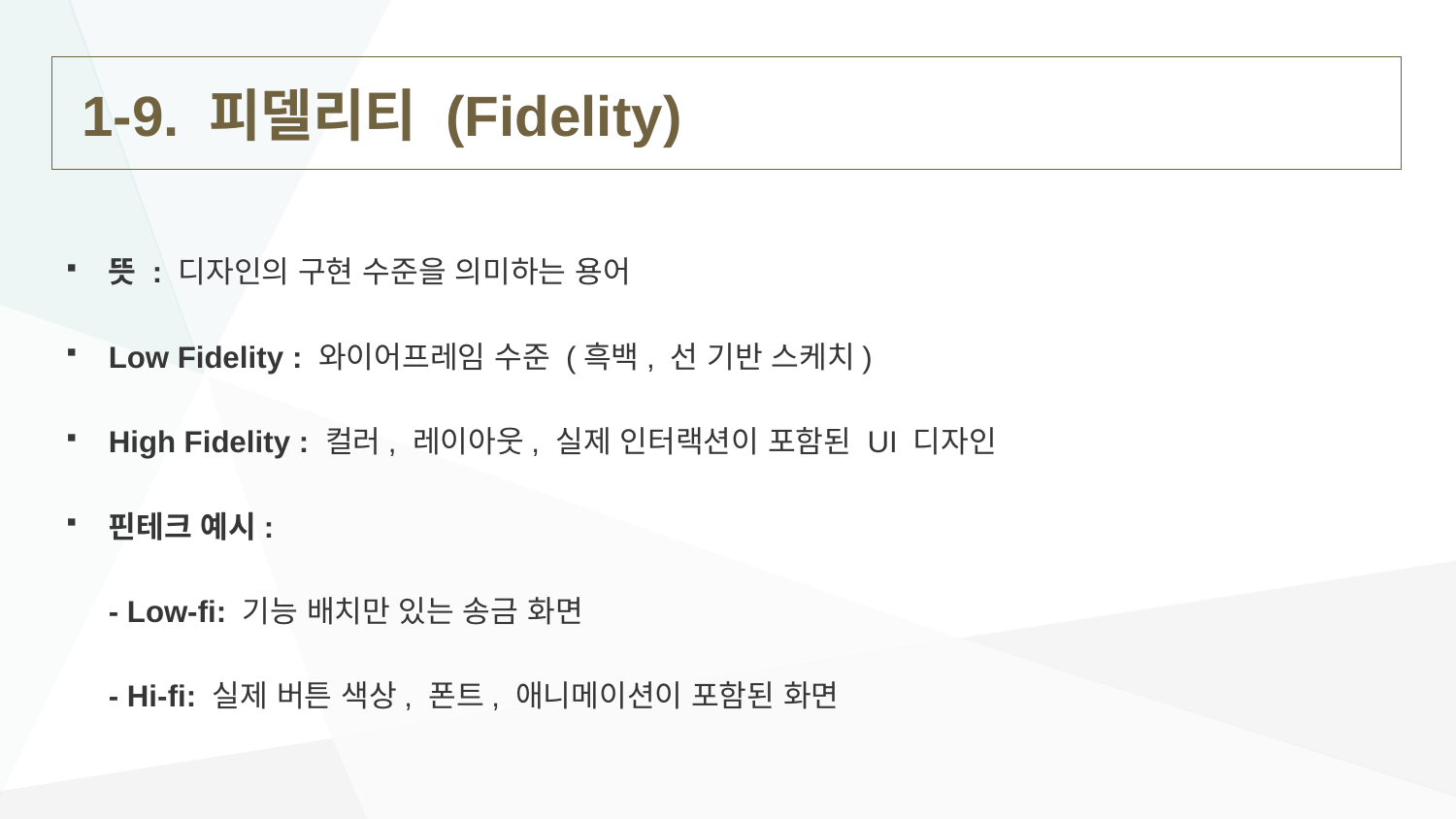

# 1-9. 피델리티 (Fidelity)
뜻 : 디자인의 구현 수준을 의미하는 용어

Low Fidelity : 와이어프레임 수준 (흑백, 선 기반 스케치)

High Fidelity : 컬러, 레이아웃, 실제 인터랙션이 포함된 UI 디자인

핀테크 예시:

     - Low-fi: 기능 배치만 있는 송금 화면

     - Hi-fi: 실제 버튼 색상, 폰트, 애니메이션이 포함된 화면